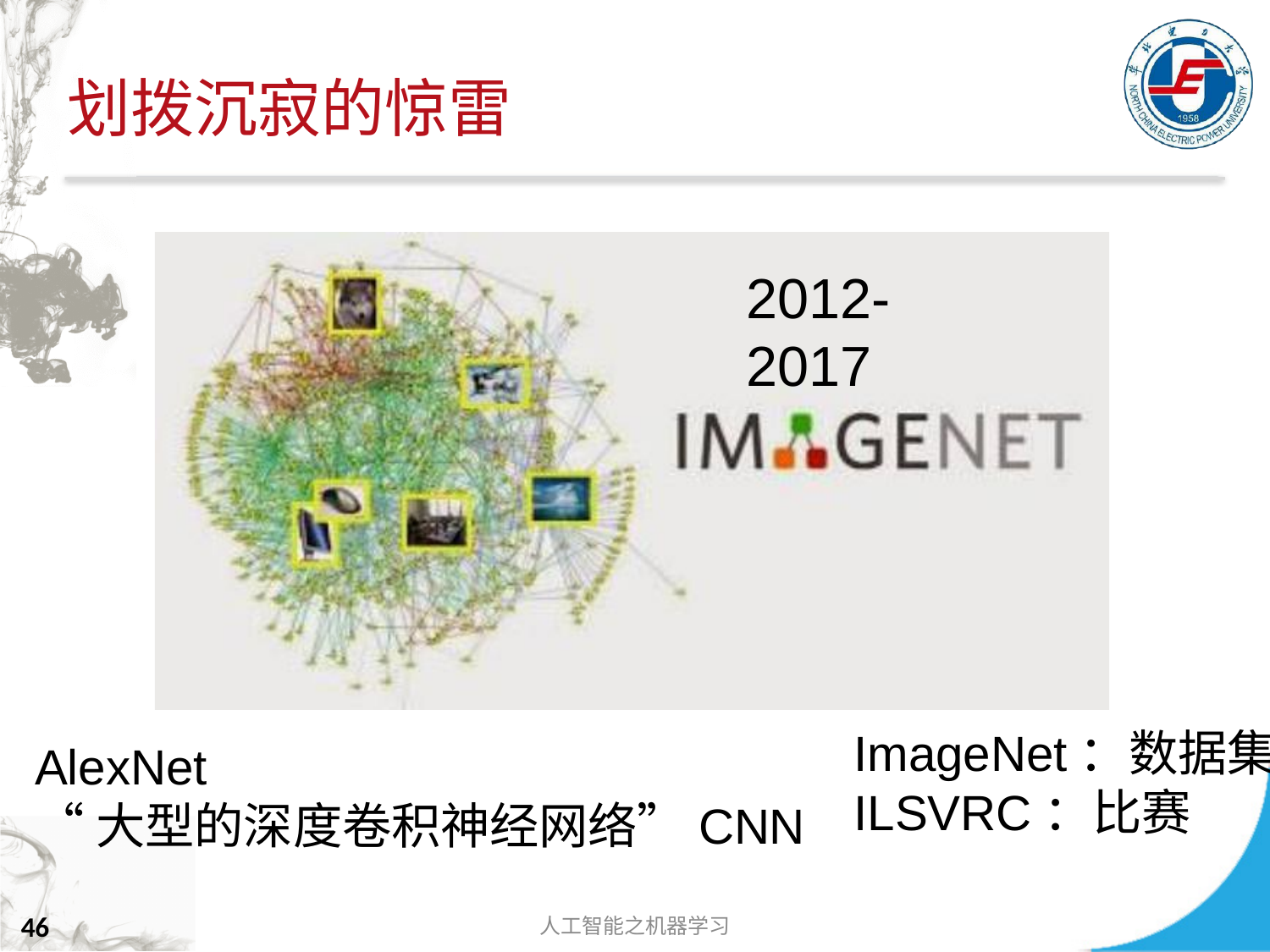

# 划拨沉寂的惊雷

2012-2017
ImageNet：数据集
ILSVRC：比赛
AlexNet
“大型的深度卷积神经网络”CNN
人工智能之机器学习
46